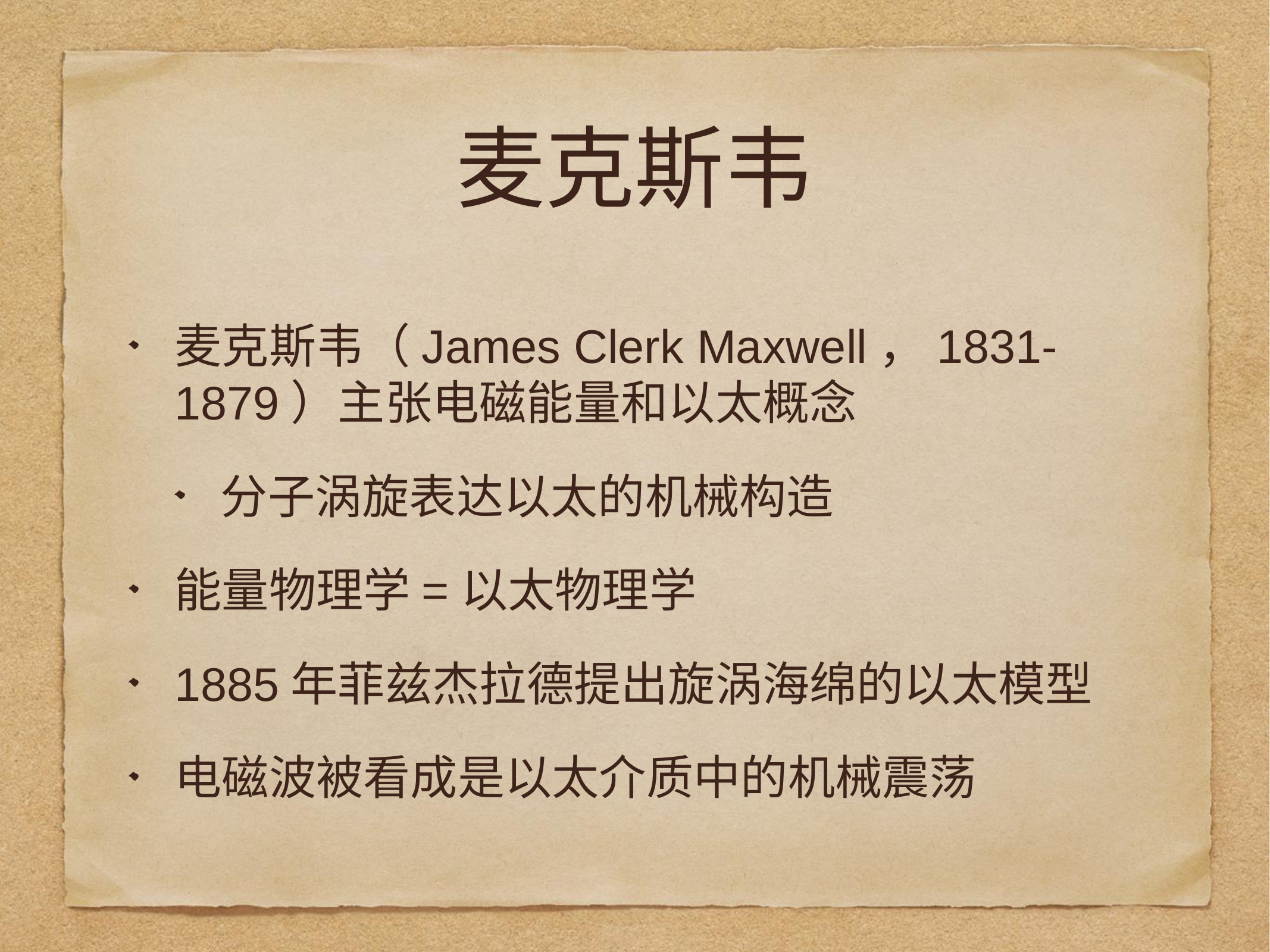

# 麦克斯韦
麦克斯韦（James Clerk Maxwell，1831-1879）主张电磁能量和以太概念
分子涡旋表达以太的机械构造
能量物理学=以太物理学
1885年菲兹杰拉德提出旋涡海绵的以太模型
电磁波被看成是以太介质中的机械震荡